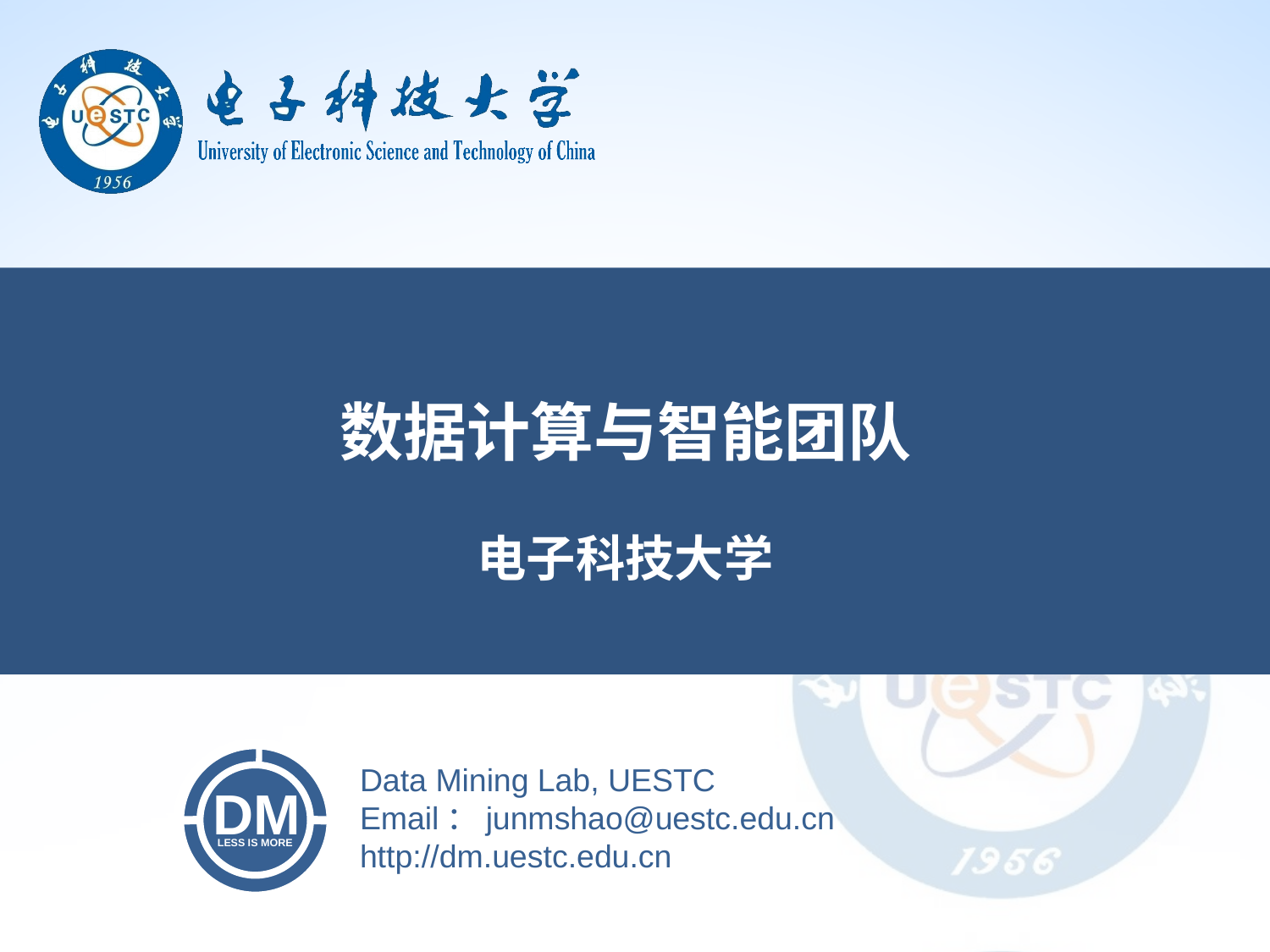

数据计算与智能团队

电子科技大学
Data Mining Lab, UESTC
Email：junmshao@uestc.edu.cn
http://dm.uestc.edu.cn